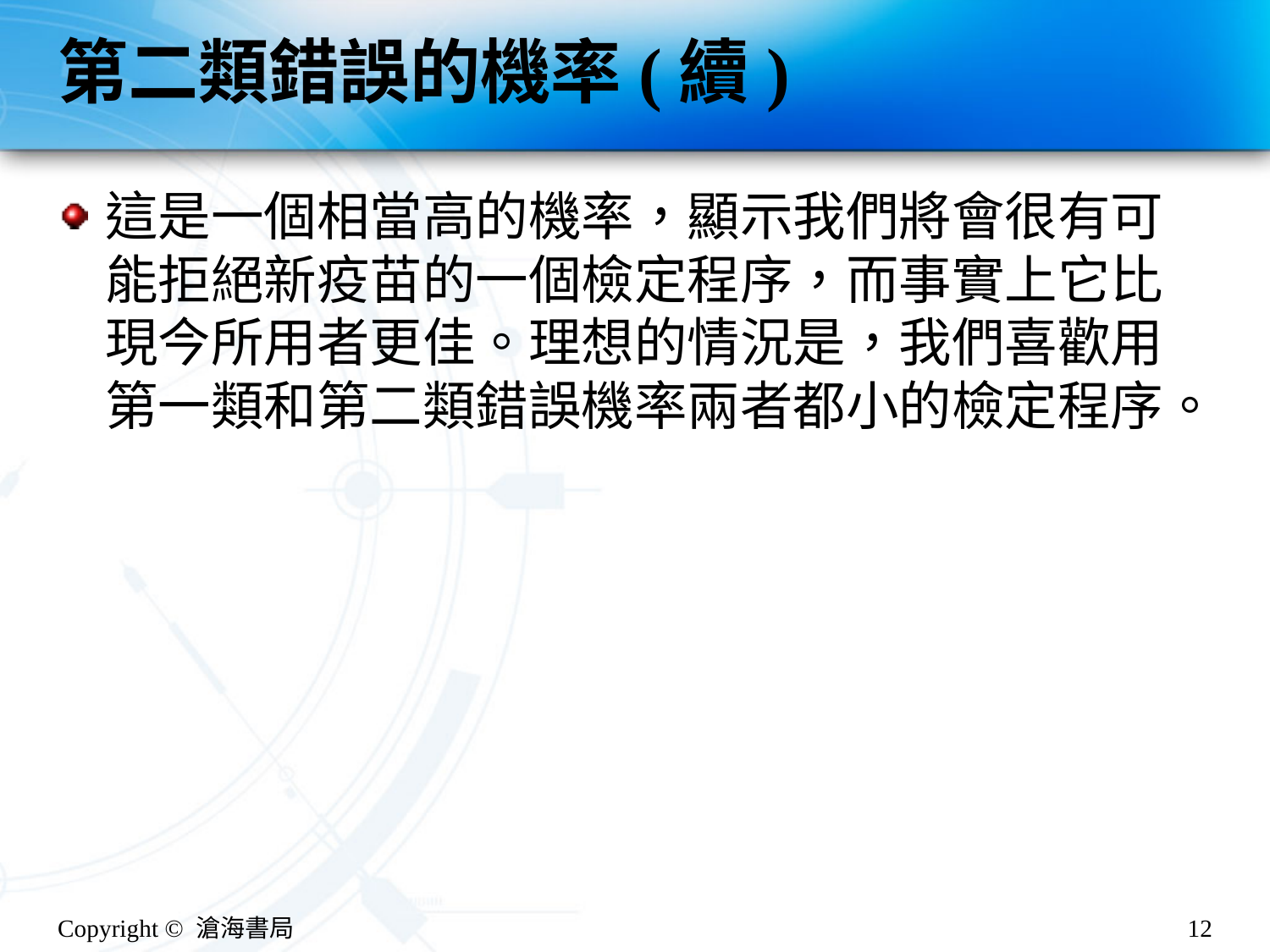

# 第二類錯誤的機率(續)
這是一個相當高的機率，顯示我們將會很有可能拒絕新疫苗的一個檢定程序，而事實上它比現今所用者更佳。理想的情況是，我們喜歡用第一類和第二類錯誤機率兩者都小的檢定程序。
Copyright © 滄海書局
12